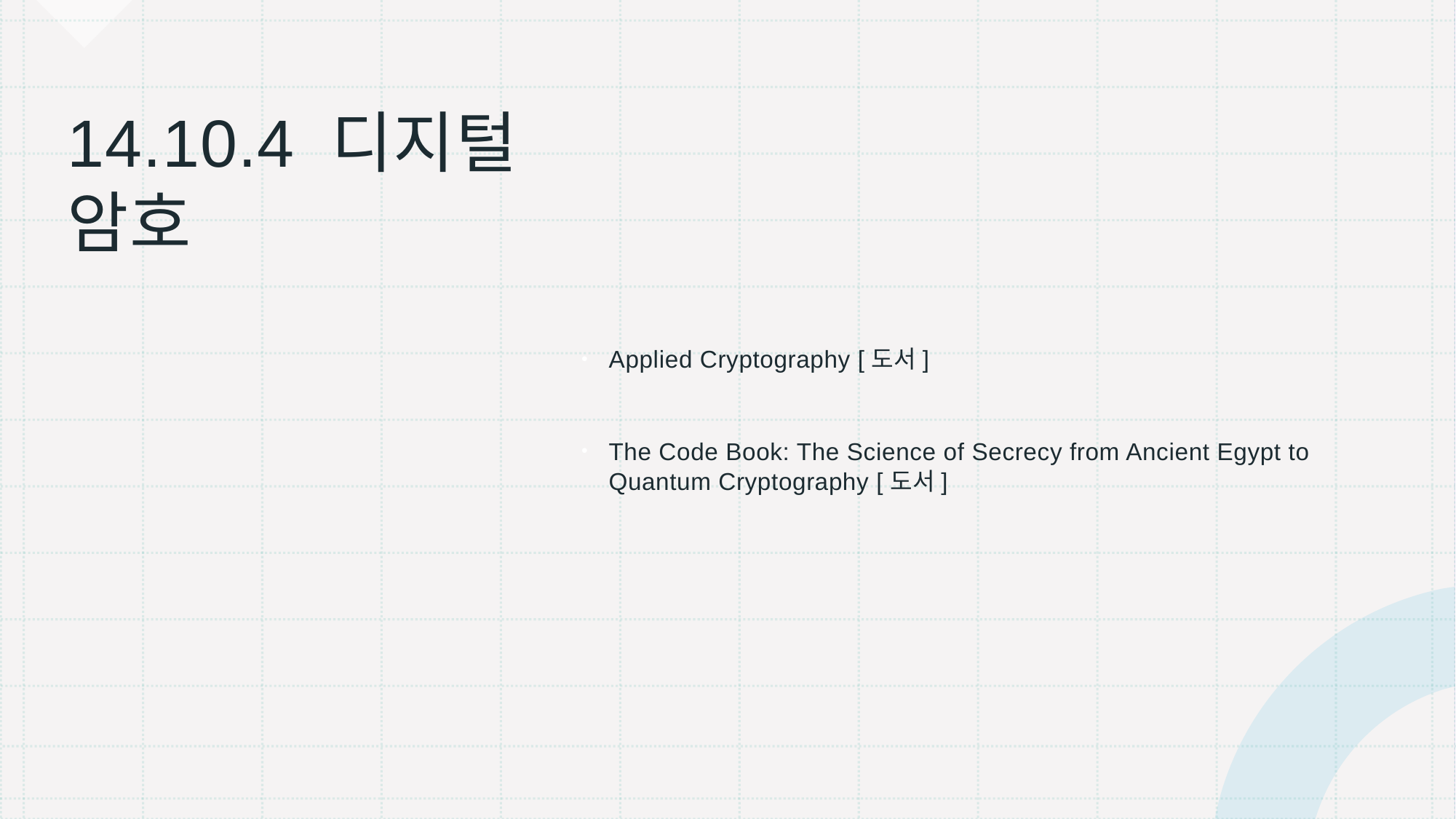

Applied Cryptography [도서]

The Code Book: The Science of Secrecy from Ancient Egypt to Quantum Cryptography [도서]
# 14.10.4 디지털 암호